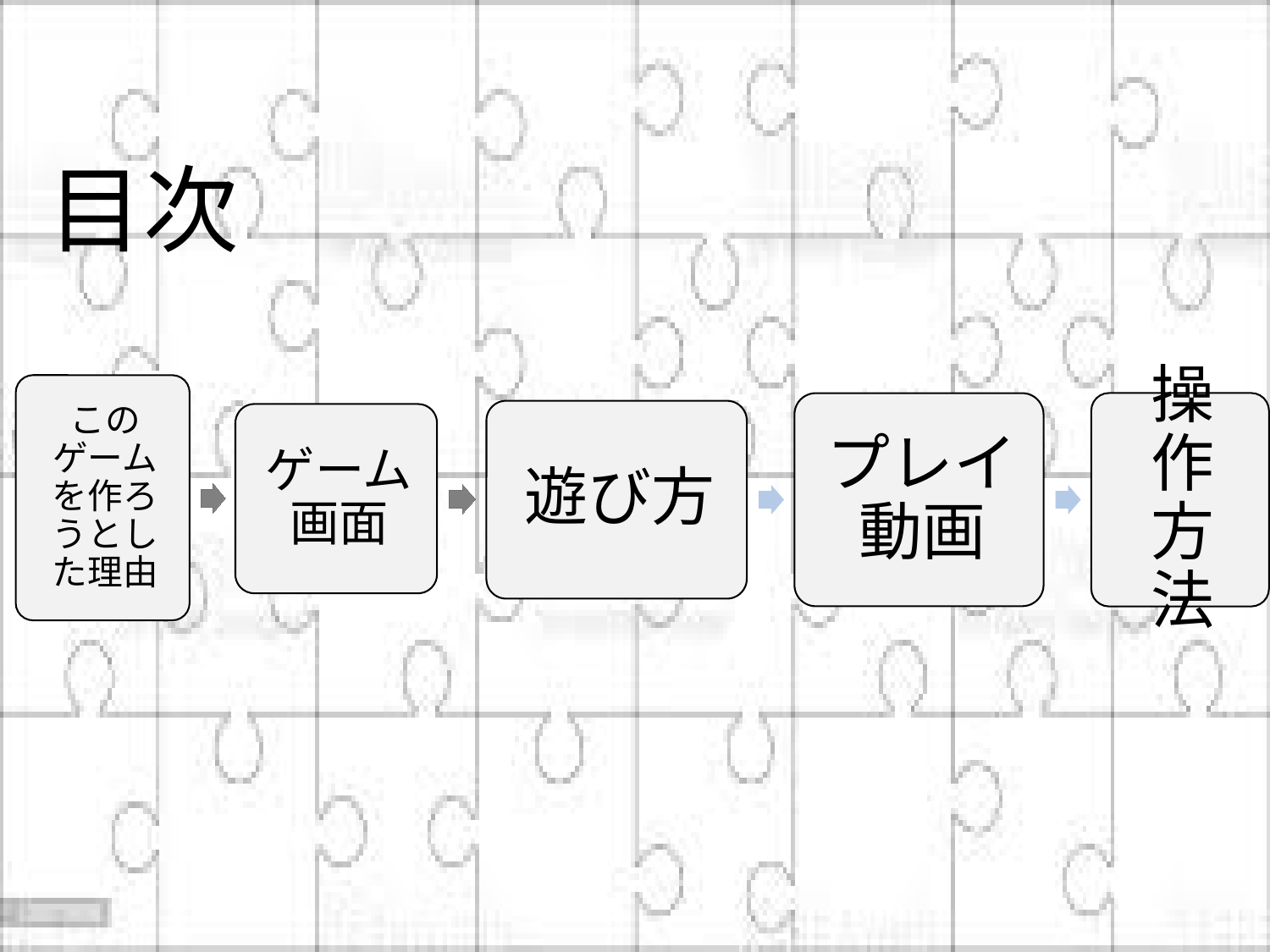

目次
このゲームを作ろうとした理由

ゲーム画面

遊び方

プレイ動画

操作方法